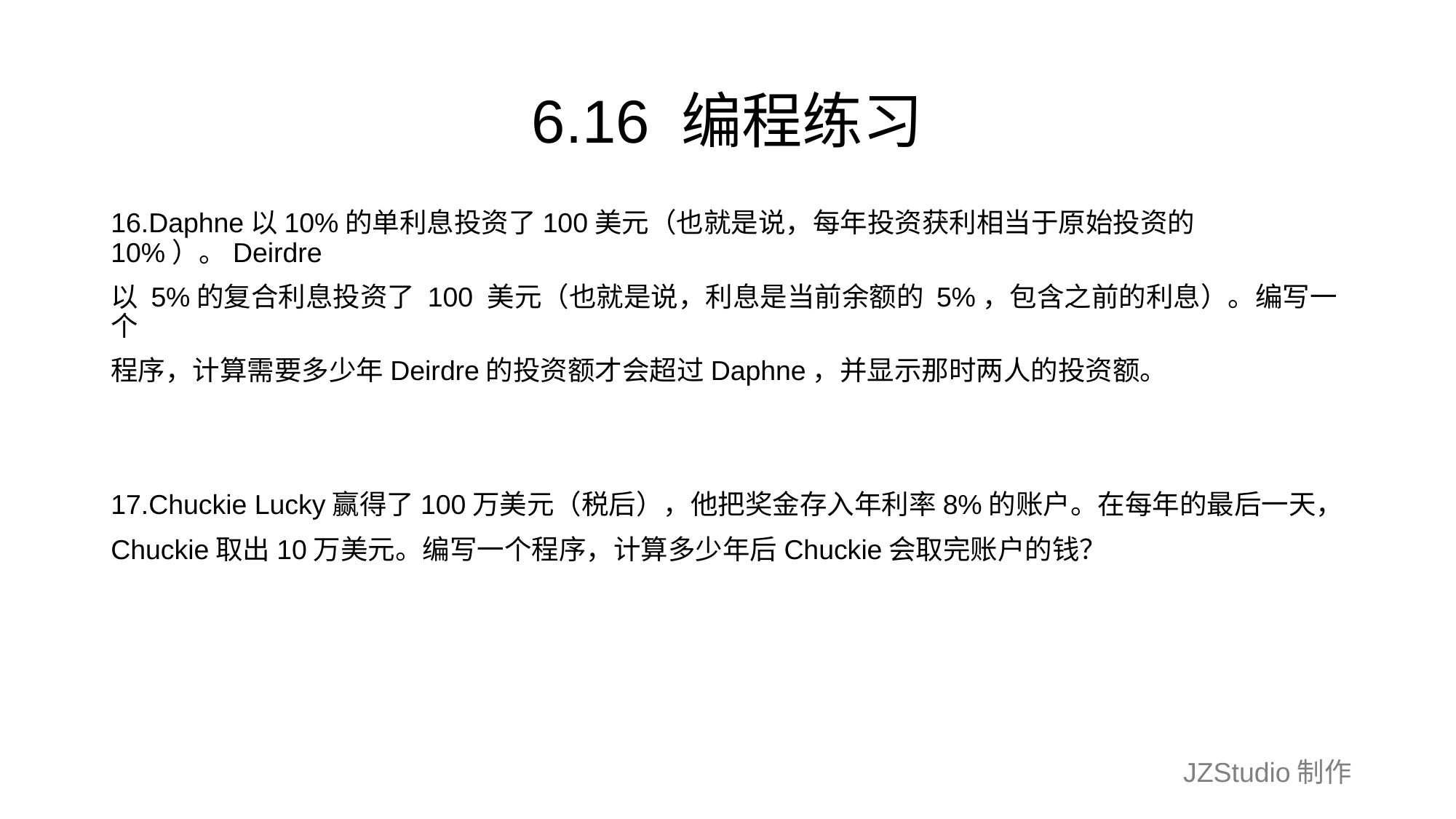

# 6.16 编程练习
16.Daphne以10%的单利息投资了100美元（也就是说，每年投资获利相当于原始投资的10%）。Deirdre
以 5%的复合利息投资了 100 美元（也就是说，利息是当前余额的 5%，包含之前的利息）。编写一个
程序，计算需要多少年Deirdre的投资额才会超过Daphne，并显示那时两人的投资额。

17.Chuckie Lucky赢得了100万美元（税后），他把奖金存入年利率8%的账户。在每年的最后一天，
Chuckie取出10万美元。编写一个程序，计算多少年后Chuckie会取完账户的钱？